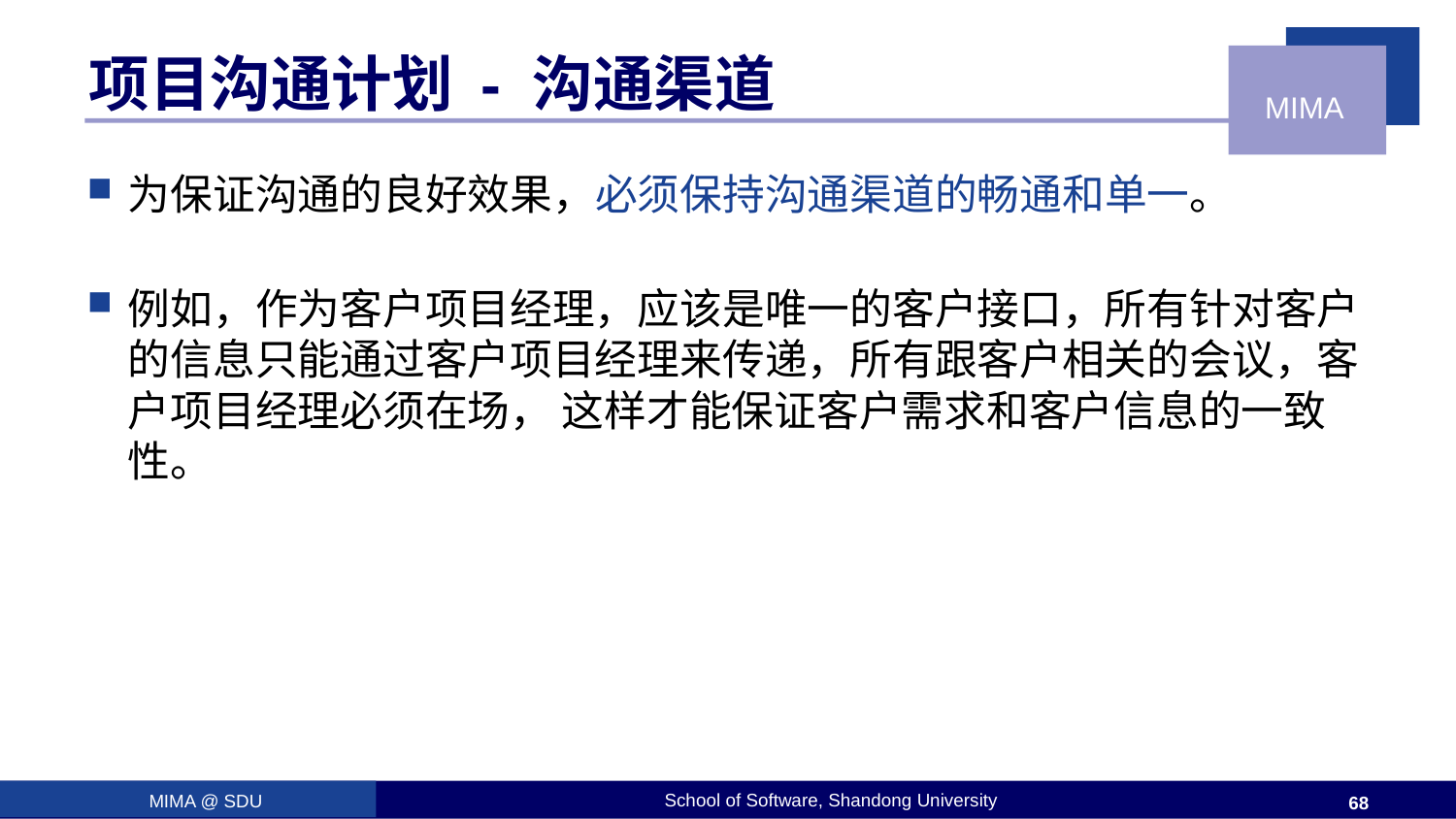

# 项目沟通计划 - 沟通渠道
为保证沟通的良好效果，必须保持沟通渠道的畅通和单一。

例如，作为客户项目经理，应该是唯一的客户接口，所有针对客户的信息只能通过客户项目经理来传递，所有跟客户相关的会议，客户项目经理必须在场， 这样才能保证客户需求和客户信息的一致性。